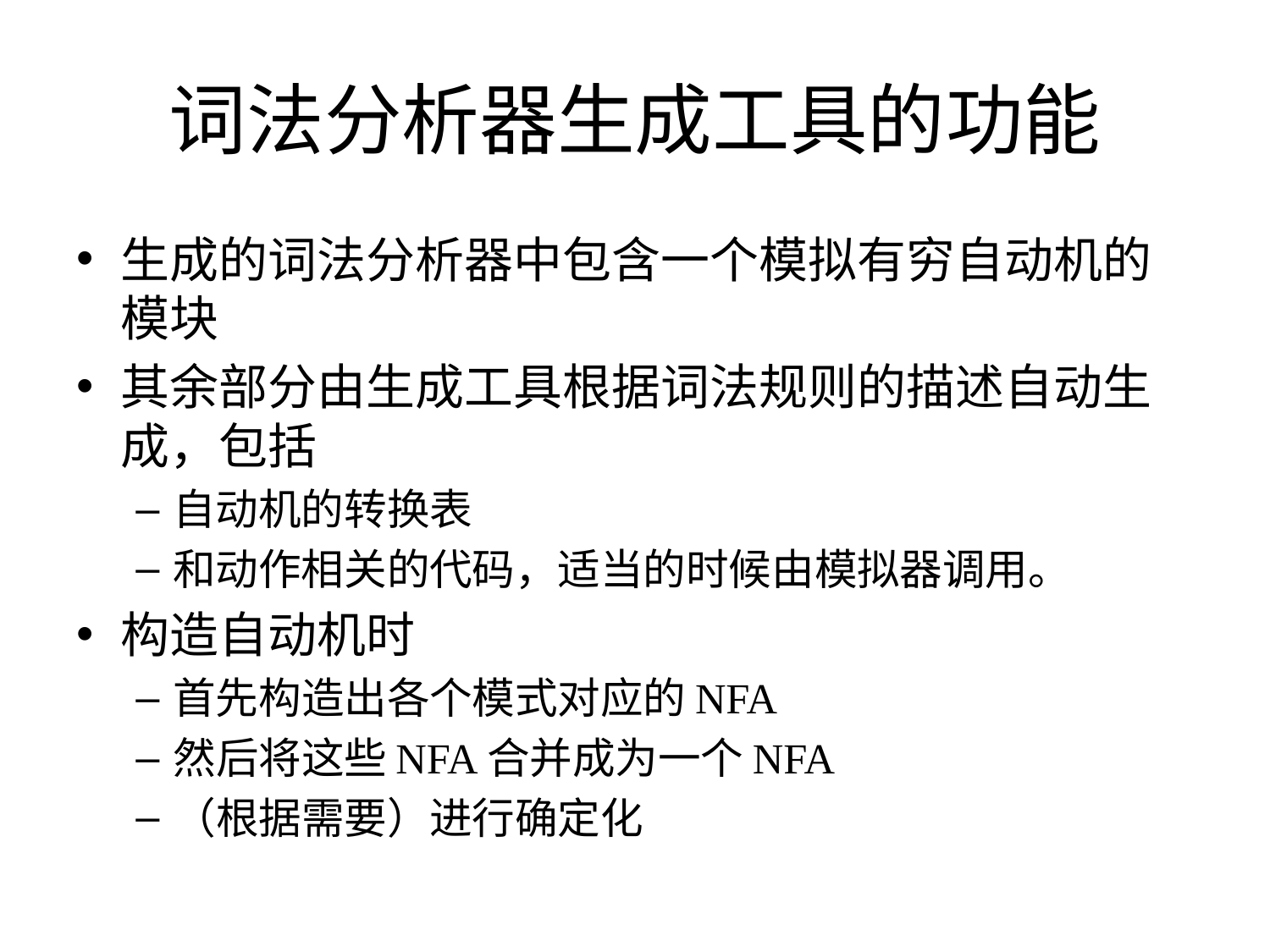

# 词法分析器生成工具的功能
生成的词法分析器中包含一个模拟有穷自动机的模块
其余部分由生成工具根据词法规则的描述自动生成，包括
自动机的转换表
和动作相关的代码，适当的时候由模拟器调用。
构造自动机时
首先构造出各个模式对应的NFA
然后将这些NFA合并成为一个NFA
（根据需要）进行确定化